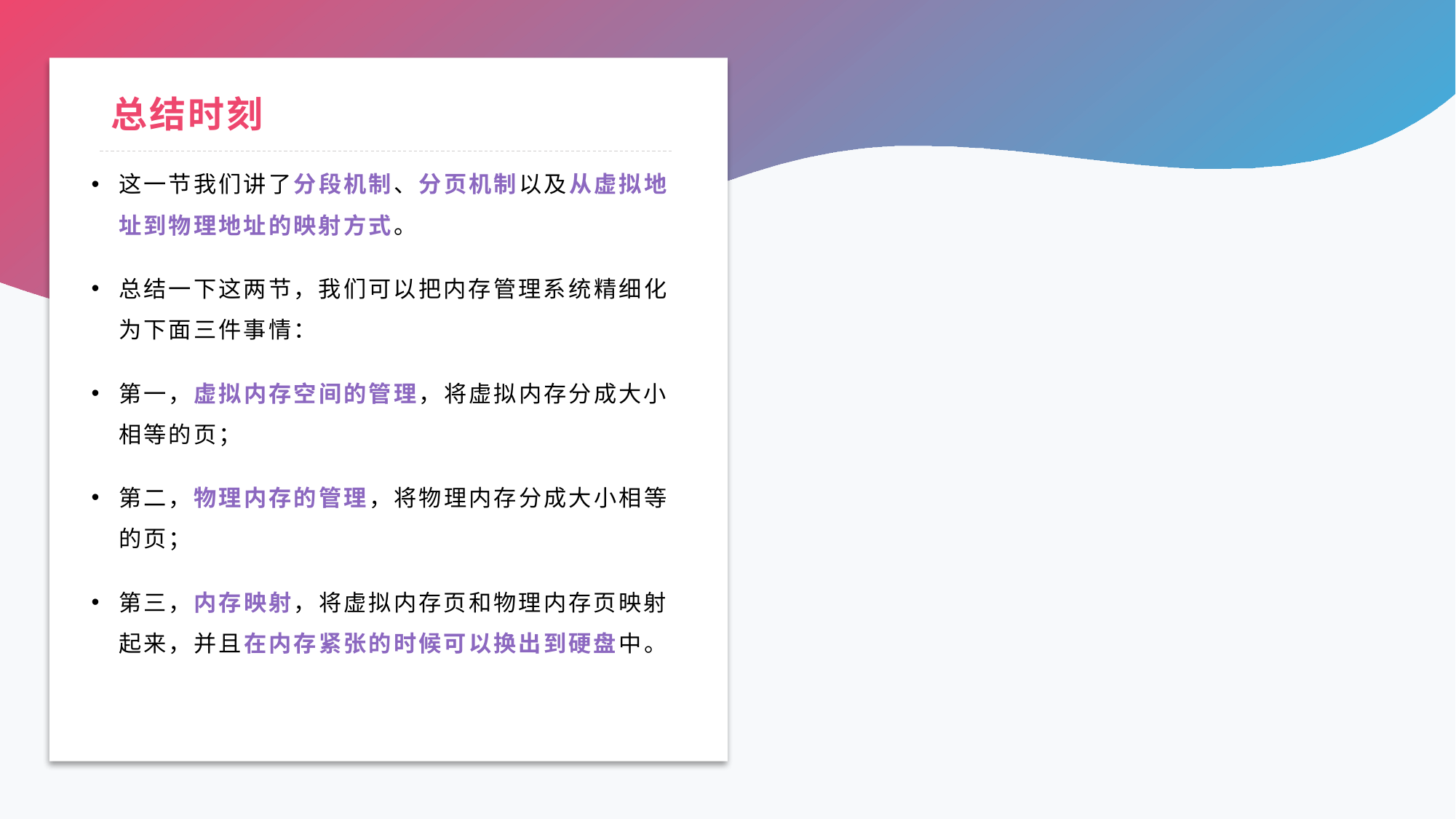

# 总结时刻
这一节我们讲了分段机制、分页机制以及从虚拟地址到物理地址的映射方式。
总结一下这两节，我们可以把内存管理系统精细化为下面三件事情：
第一，虚拟内存空间的管理，将虚拟内存分成大小相等的页；
第二，物理内存的管理，将物理内存分成大小相等的页；
第三，内存映射，将虚拟内存页和物理内存页映射起来，并且在内存紧张的时候可以换出到硬盘中。